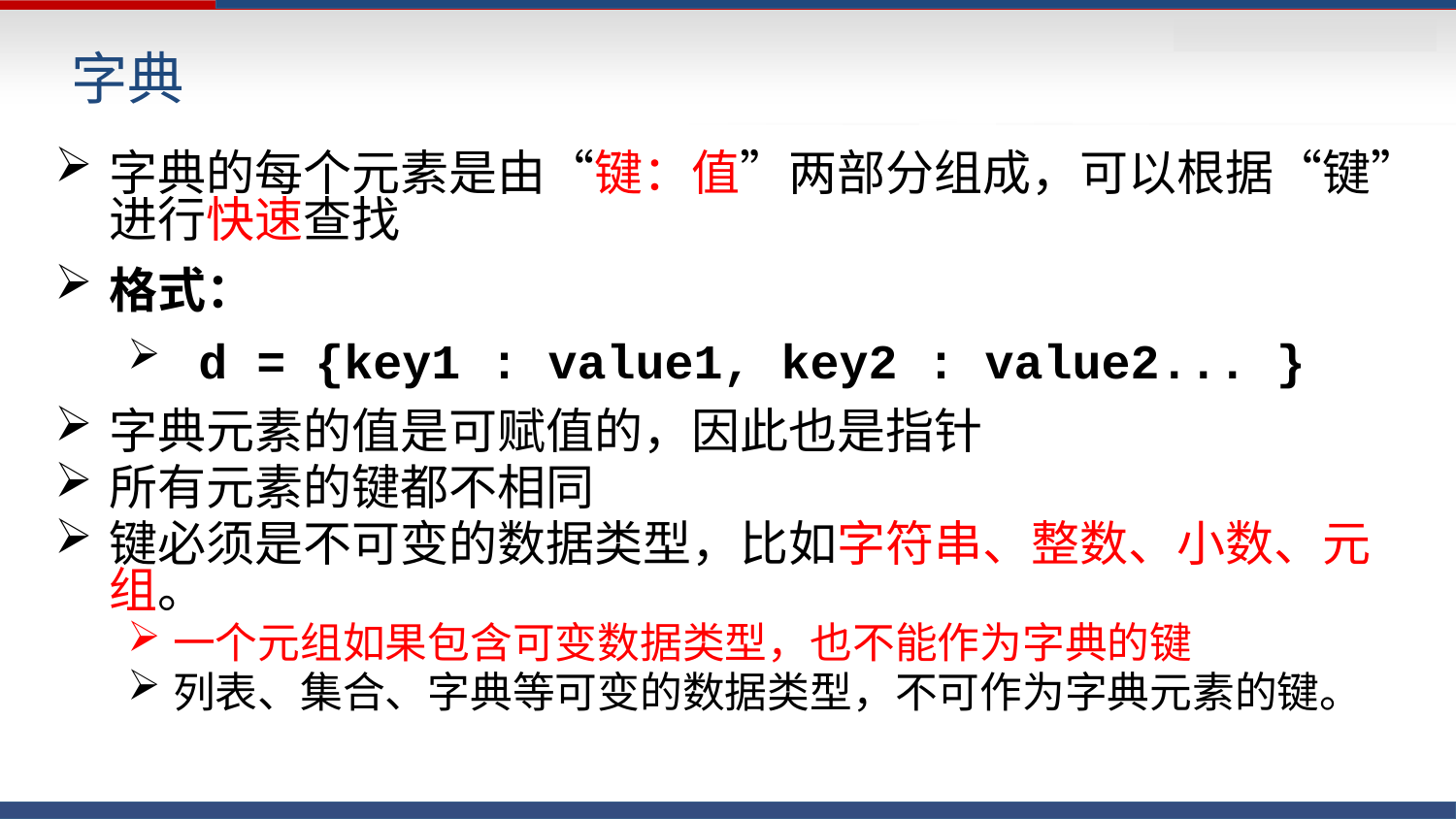

# 字典
字典的每个元素是由“键：值”两部分组成，可以根据“键”进行快速查找
格式：
 d = {key1 : value1, key2 : value2... }
字典元素的值是可赋值的，因此也是指针
所有元素的键都不相同
键必须是不可变的数据类型，比如字符串、整数、小数、元组。
一个元组如果包含可变数据类型，也不能作为字典的键
列表、集合、字典等可变的数据类型，不可作为字典元素的键。
3